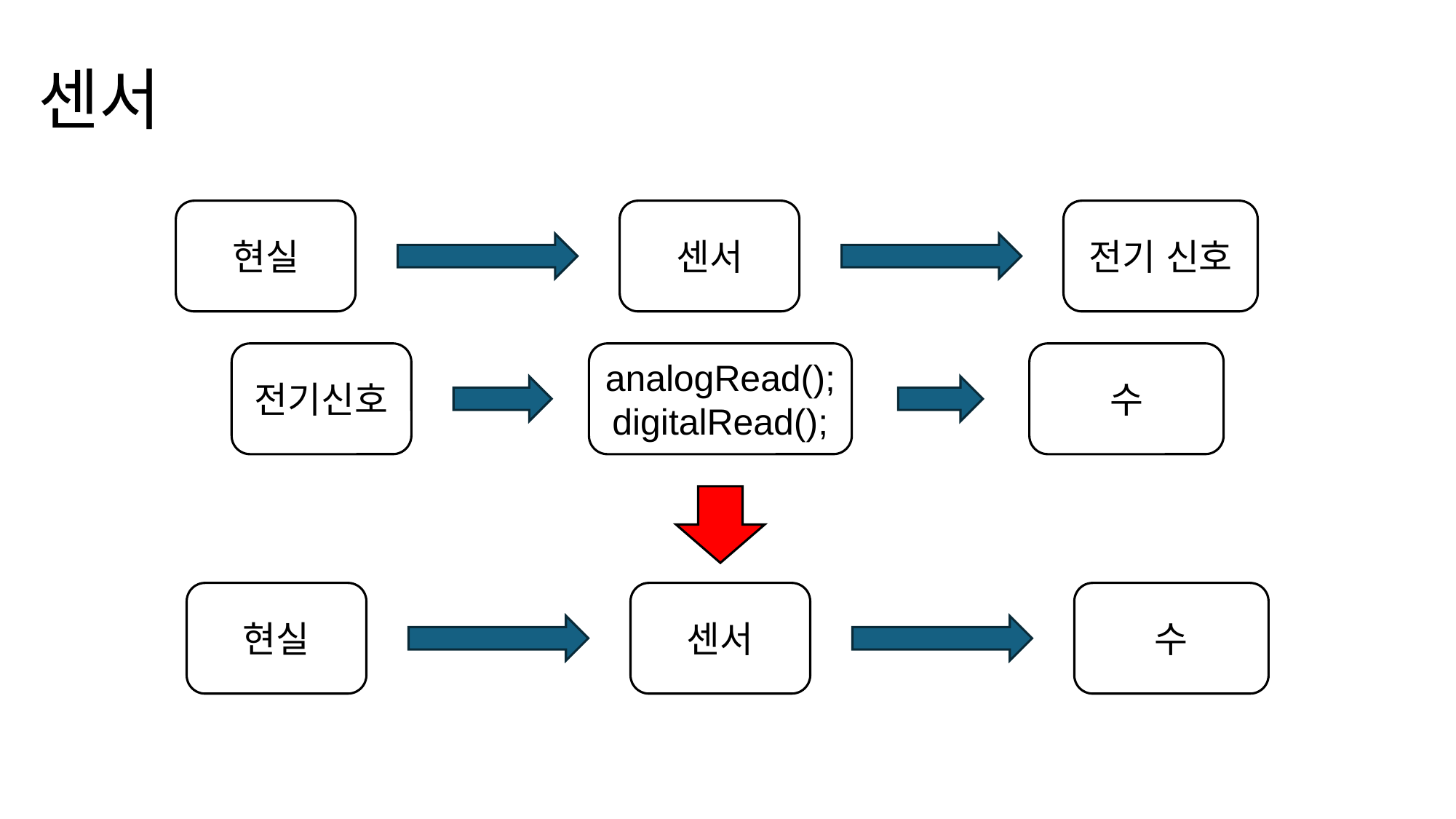

# 센서
현실
센서
전기 신호

전기신호
analogRead();
digitalRead();
수

현실
센서
수